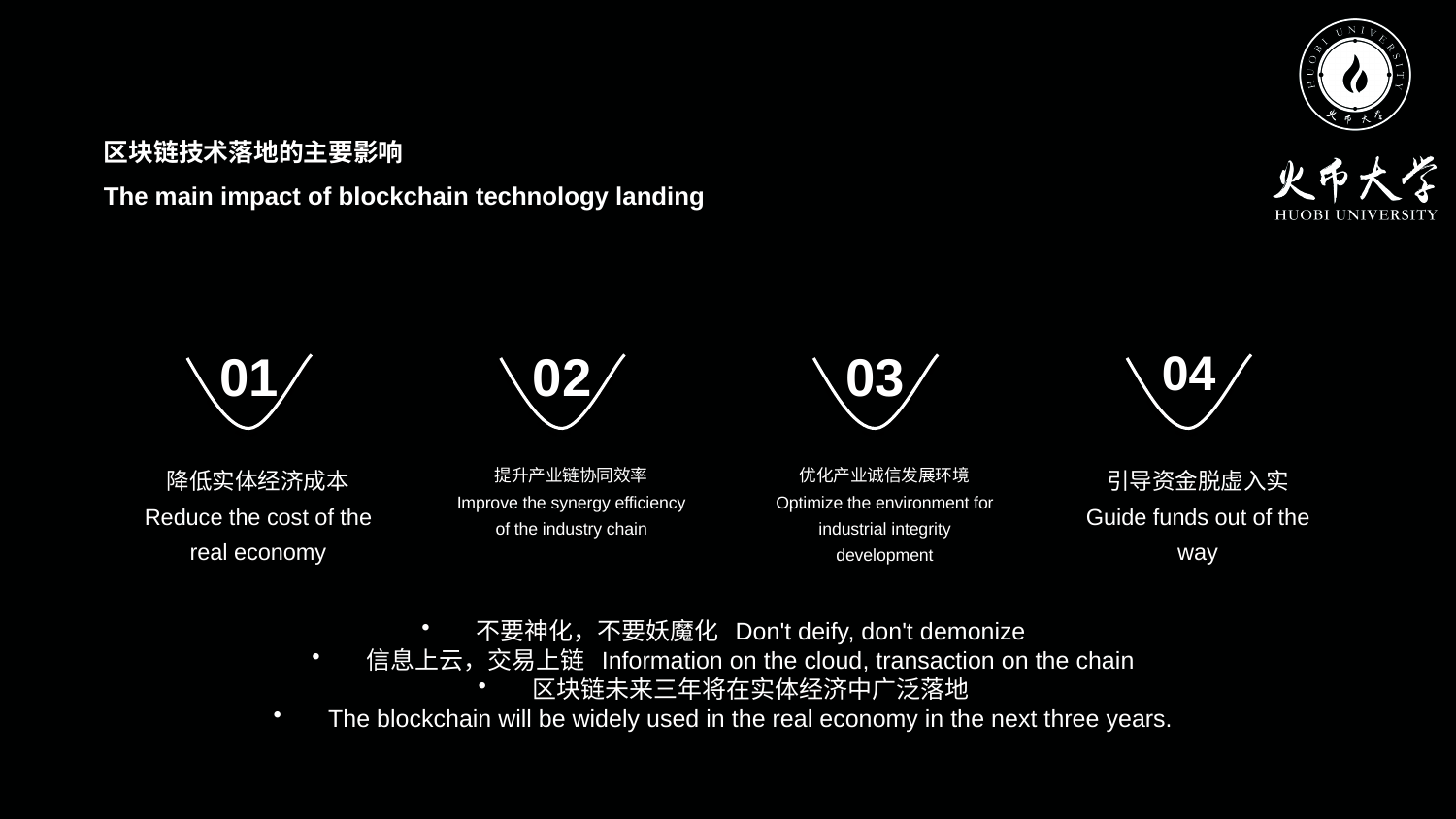

区块链技术落地的主要影响
The main impact of blockchain technology landing
01
02
03
04

降低实体经济成本
Reduce the cost of the real economy
提升产业链协同效率
Improve the synergy efficiency of the industry chain
优化产业诚信发展环境
Optimize the environment for industrial integrity development
引导资金脱虚入实
Guide funds out of the way
不要神化，不要妖魔化  Don't deify, don't demonize
信息上云，交易上链  Information on the cloud, transaction on the chain
区块链未来三年将在实体经济中广泛落地
The blockchain will be widely used in the real economy in the next three years.